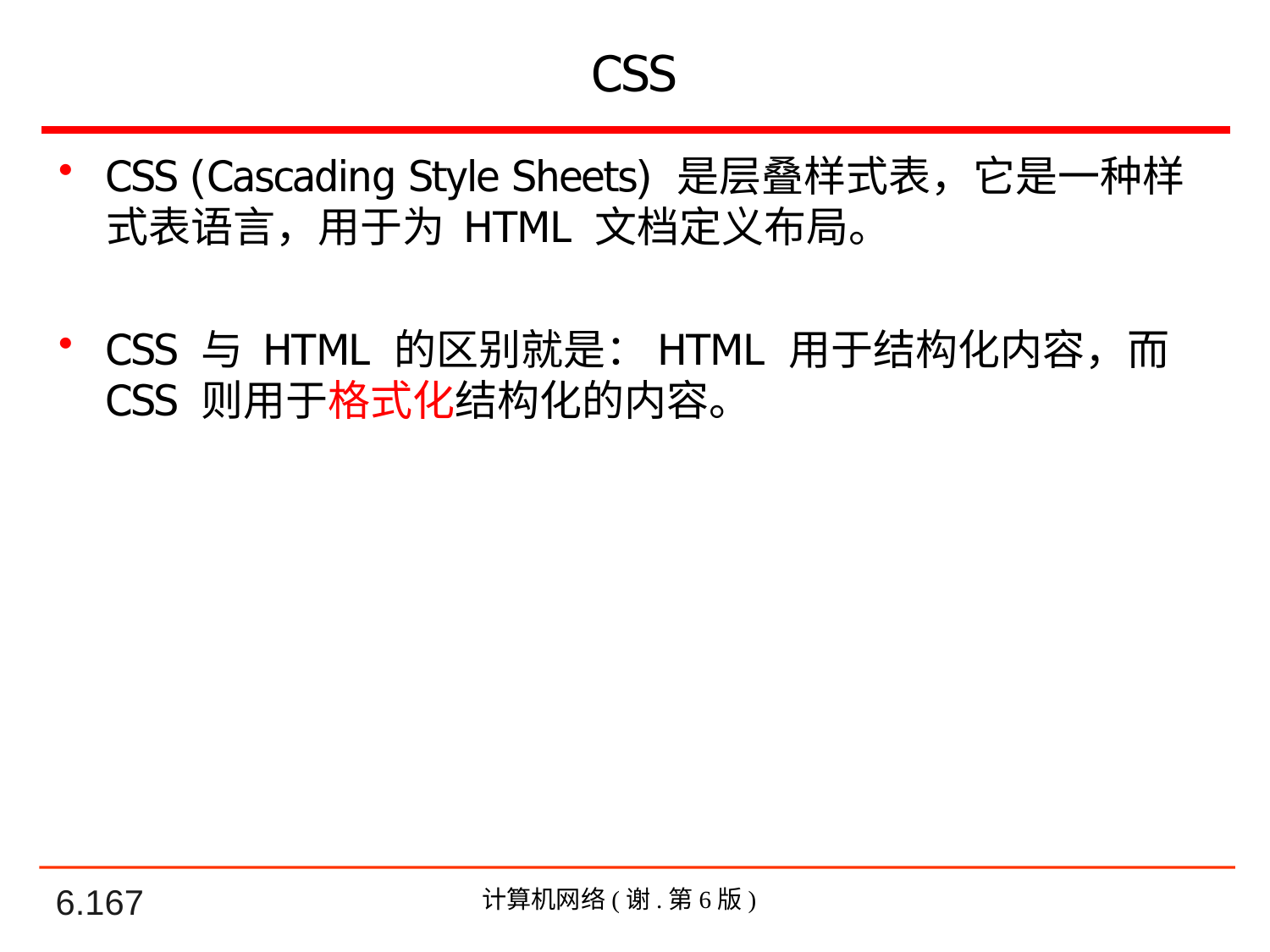

# CSS
CSS (Cascading Style Sheets) 是层叠样式表，它是一种样式表语言，用于为 HTML 文档定义布局。

CSS 与 HTML 的区别就是：HTML 用于结构化内容，而 CSS 则用于格式化结构化的内容。